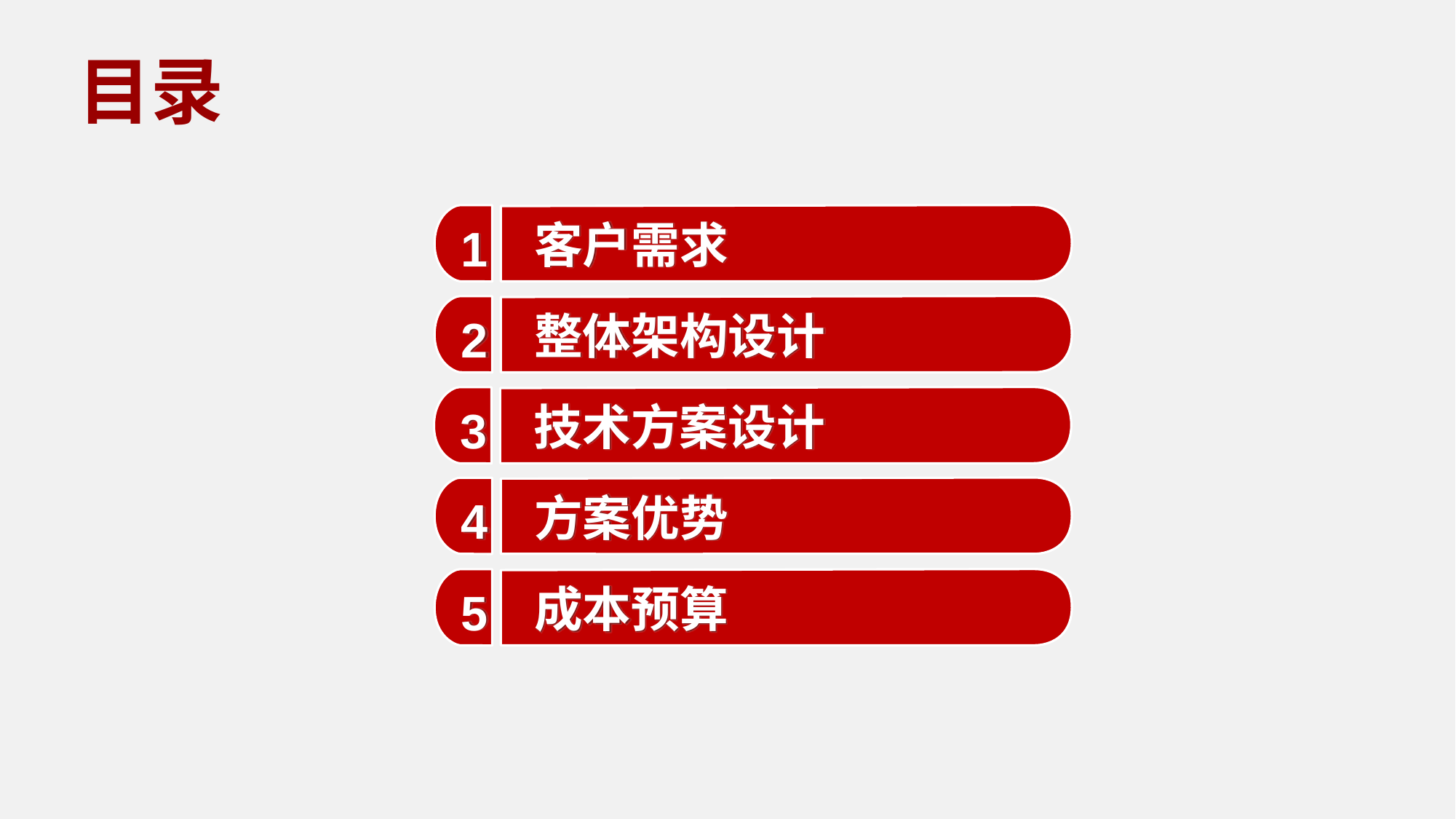

目录

客户需求
1

整体架构设计
2

技术方案设计
3

方案优势
4

成本预算
5